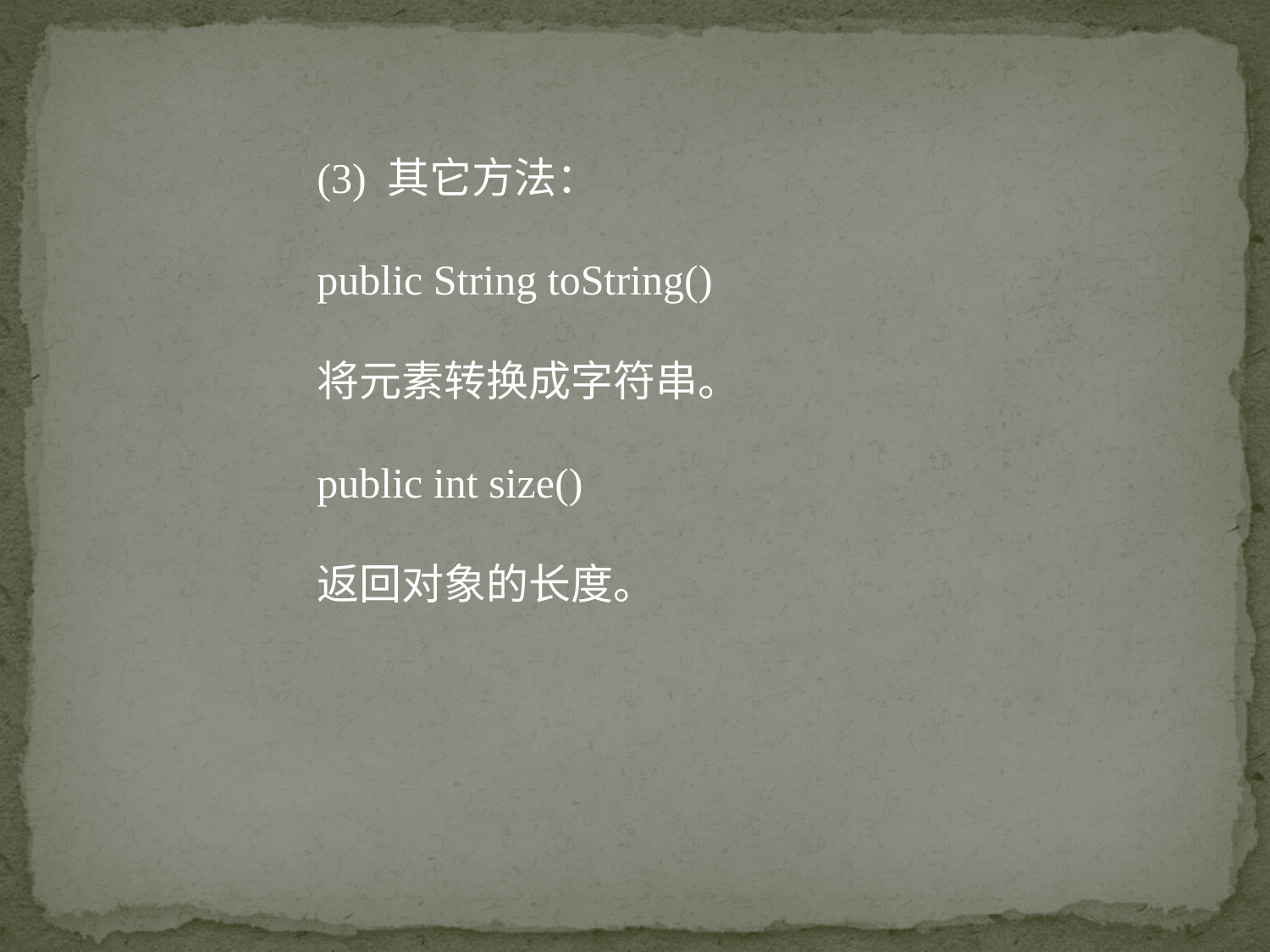

(3) 其它方法：
public String toString()
将元素转换成字符串。
public int size()
返回对象的长度。